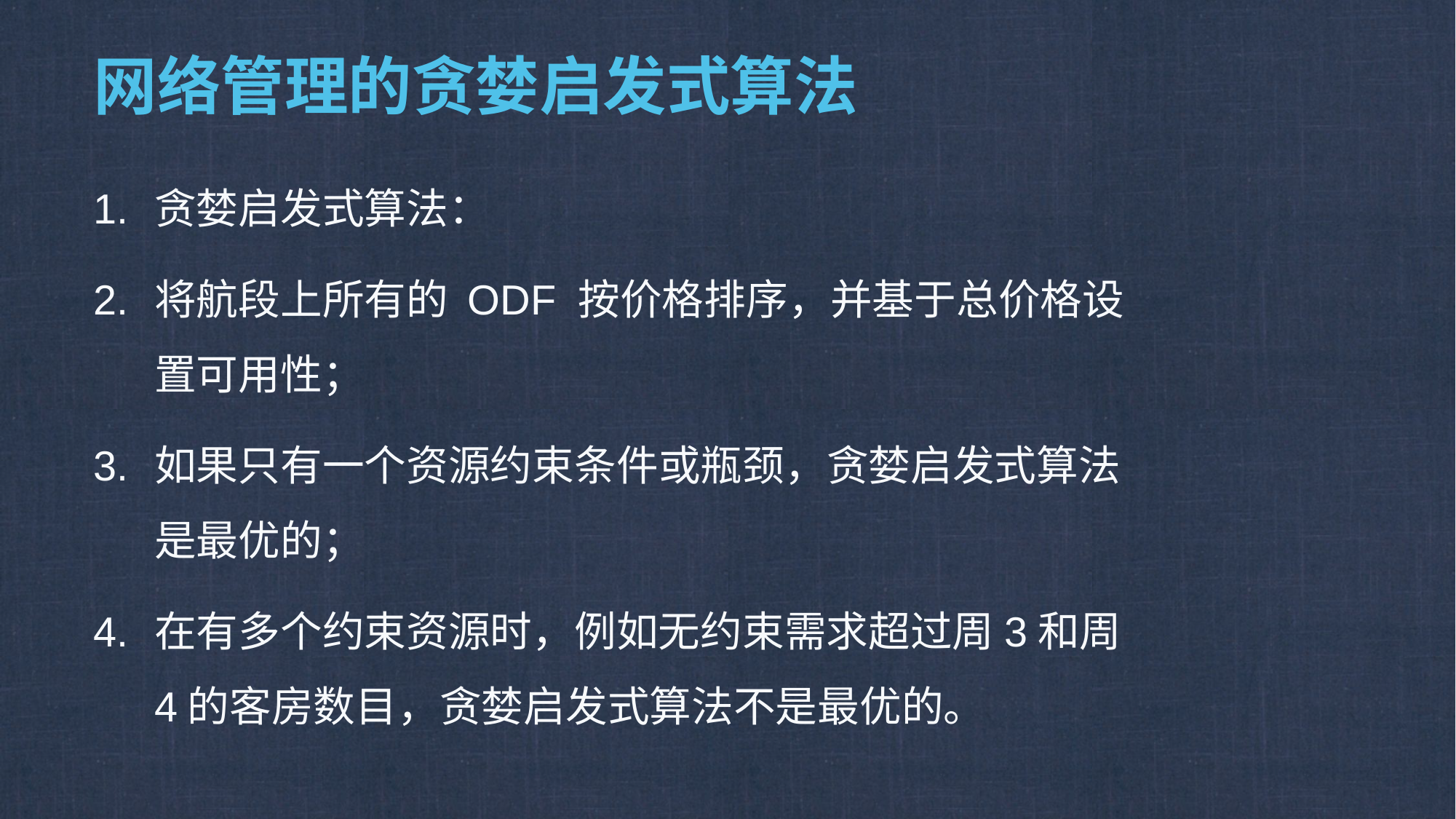

# 网络管理的贪婪启发式算法
贪婪启发式算法：
将航段上所有的 ODF 按价格排序，并基于总价格设置可用性；
如果只有一个资源约束条件或瓶颈，贪婪启发式算法是最优的；
在有多个约束资源时，例如无约束需求超过周3和周4的客房数目，贪婪启发式算法不是最优的。